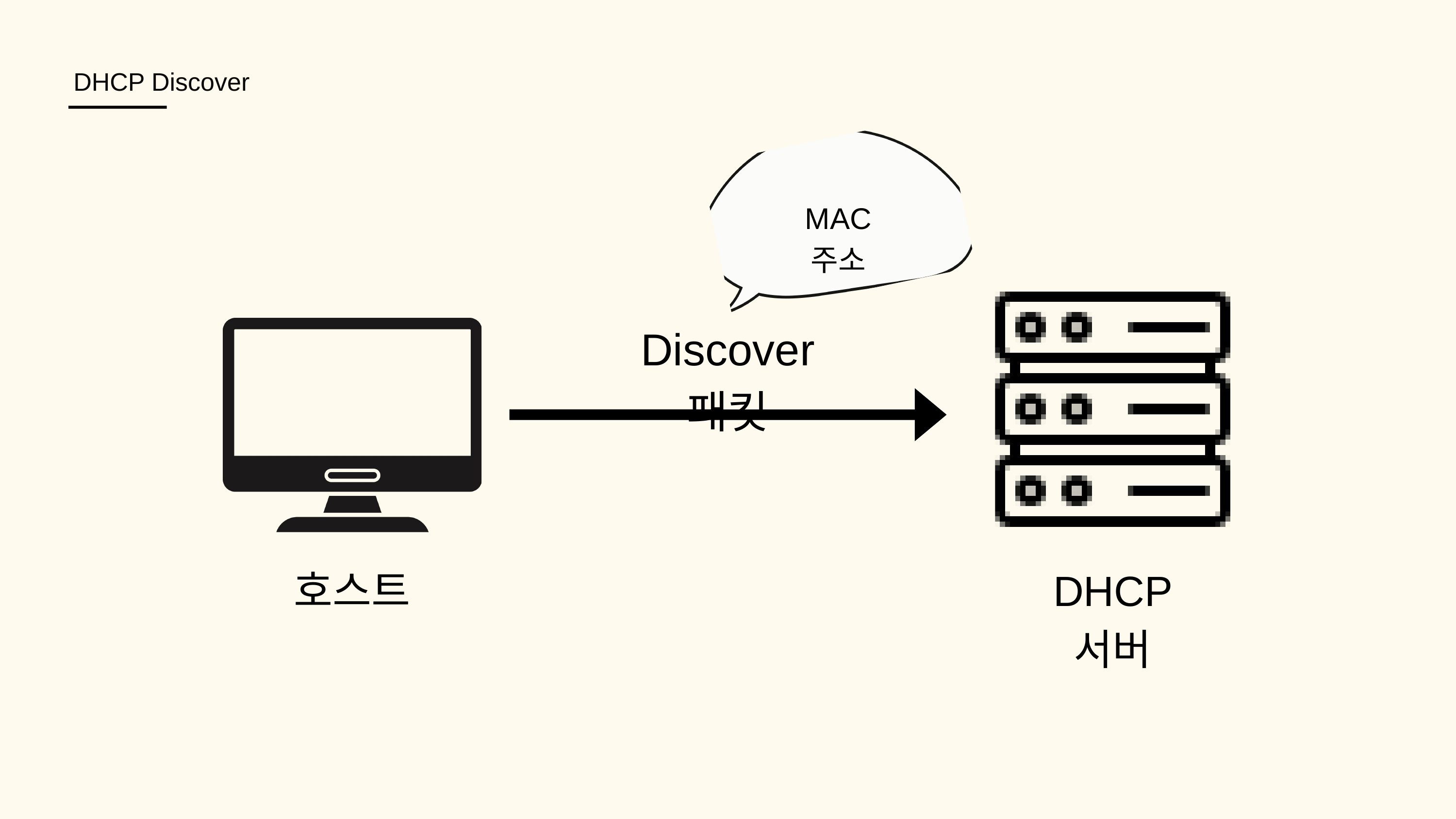

DHCP Discover

MAC 주소

Discover 패킷

호스트
DHCP 서버